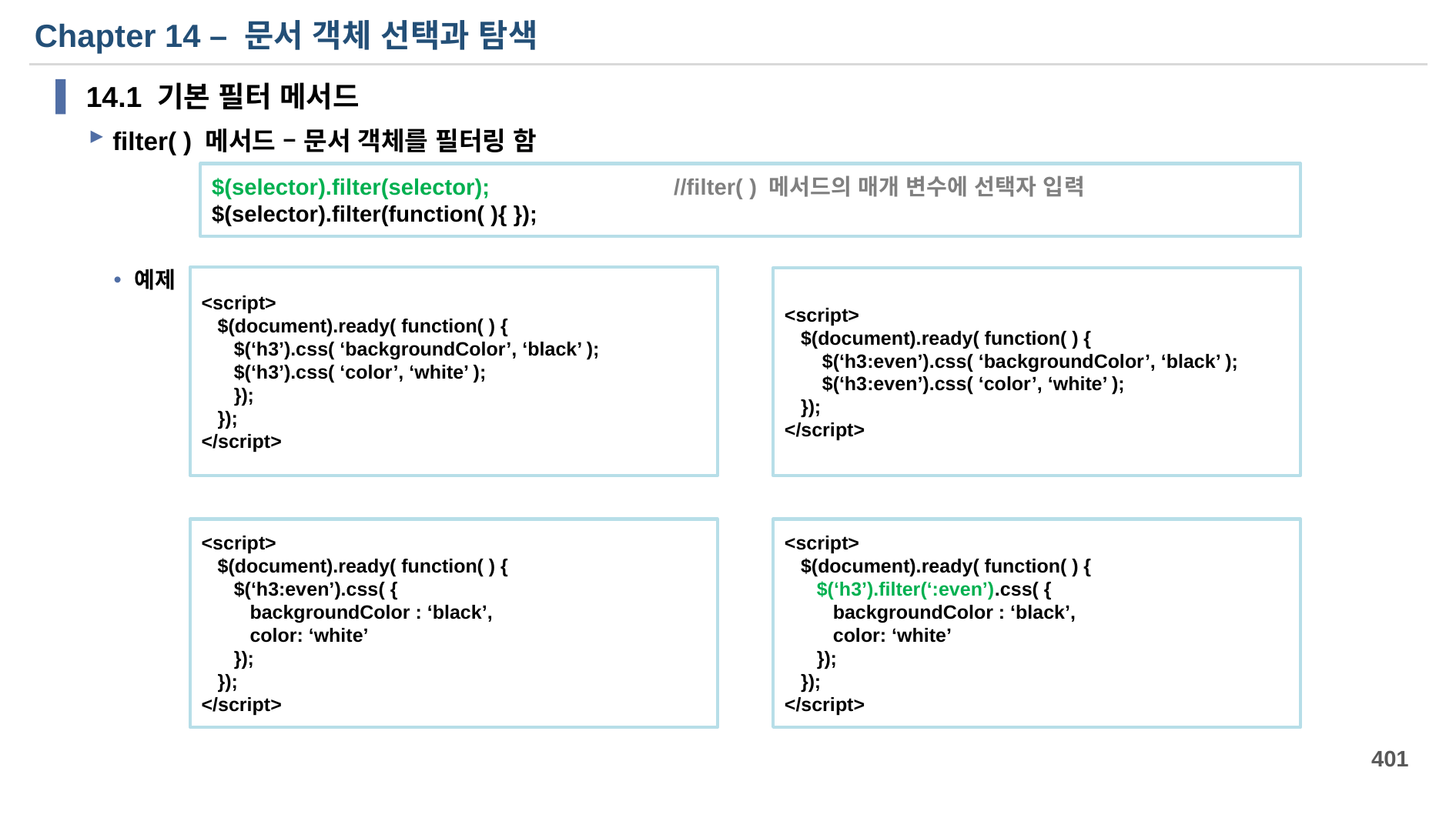

# Chapter 14 – 문서 객체 선택과 탐색
14.1 기본 필터 메서드
filter( ) 메서드 – 문서 객체를 필터링 함

예제

$(selector).filter(selector);		//filter( ) 메서드의 매개 변수에 선택자 입력
$(selector).filter(function( ){ });
<script>
   $(document).ready( function( ) {
      $(‘h3’).css( ‘backgroundColor’, ‘black’ );
      $(‘h3’).css( ‘color’, ‘white’ );
      });
   });
</script>
<script>
   $(document).ready( function( ) {
       $(‘h3:even’).css( ‘backgroundColor’, ‘black’ );
       $(‘h3:even’).css( ‘color’, ‘white’ );
   });
</script>
<script>
   $(document).ready( function( ) {
      $(‘h3:even’).css( {
         backgroundColor : ‘black’,
         color: ‘white’
      });
   });
</script>
<script>
   $(document).ready( function( ) {
      $(‘h3’).filter(‘:even’).css( {
         backgroundColor : ‘black’,
         color: ‘white’
      });
   });
</script>
401